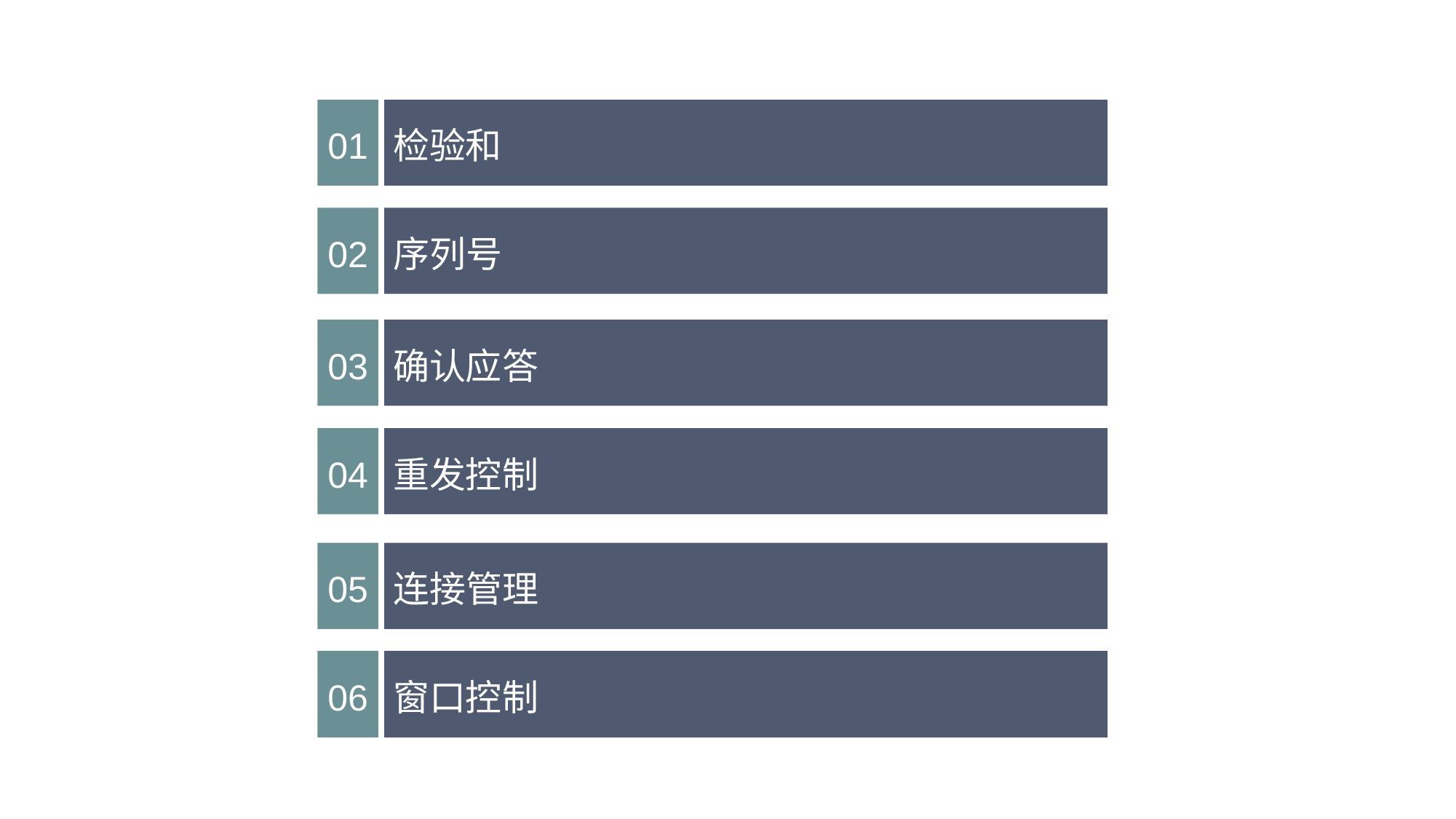

01
检验和
02
序列号
03
确认应答
04
重发控制
05
连接管理
06
窗口控制